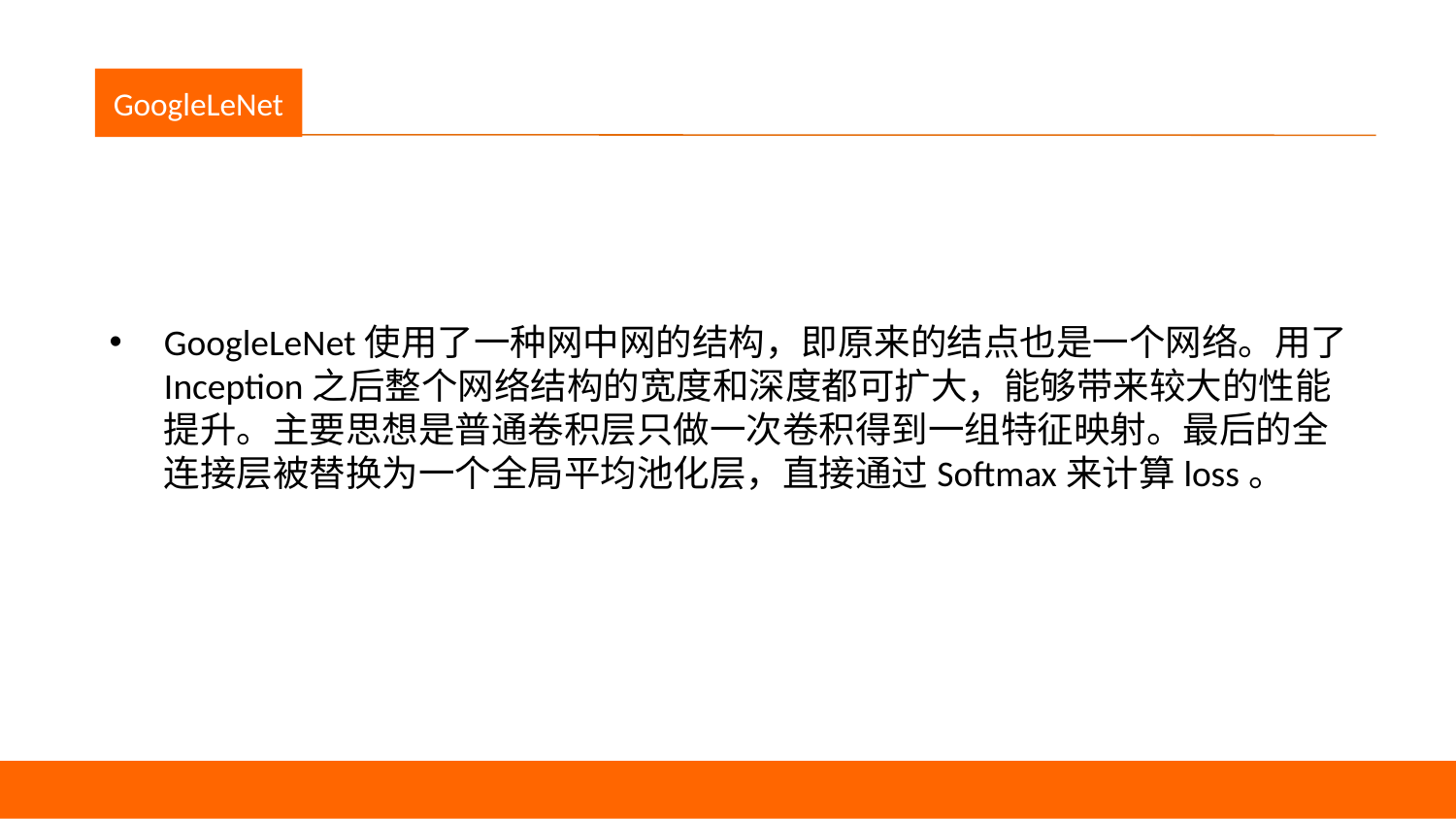

议程
GoogleLeNet

GoogleLeNet使用了一种网中网的结构，即原来的结点也是一个网络。用了Inception之后整个网络结构的宽度和深度都可扩大，能够带来较大的性能提升。主要思想是普通卷积层只做一次卷积得到一组特征映射。最后的全连接层被替换为一个全局平均池化层，直接通过Softmax来计算loss。